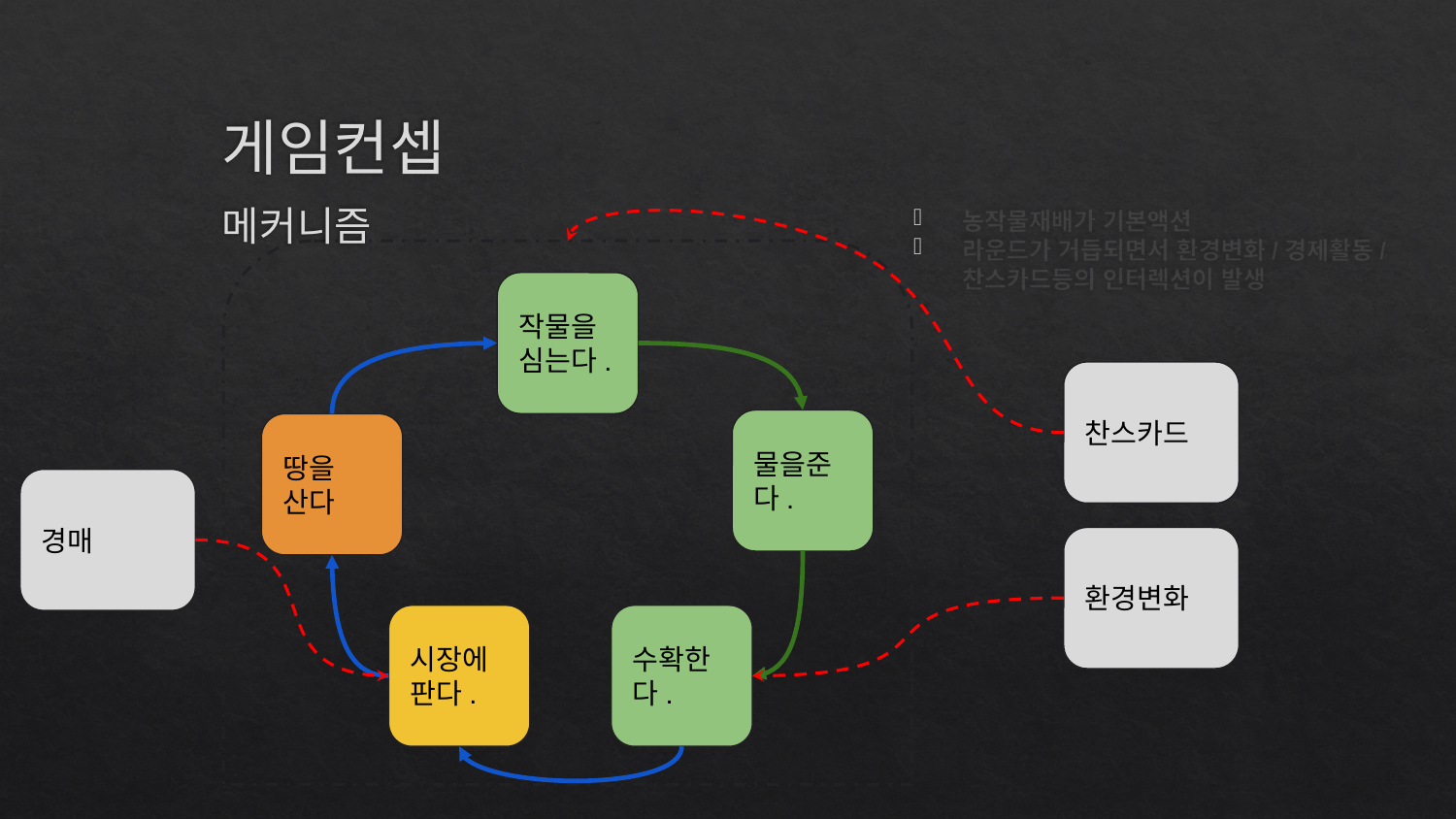

# 게임컨셉
메커니즘
농작물재배가 기본액션
라운드가 거듭되면서 환경변화/경제활동/찬스카드등의 인터렉션이 발생

작물을 심는다.
찬스카드
물을준다.
땅을 산다
경매
환경변화
시장에 판다.
수확한다.